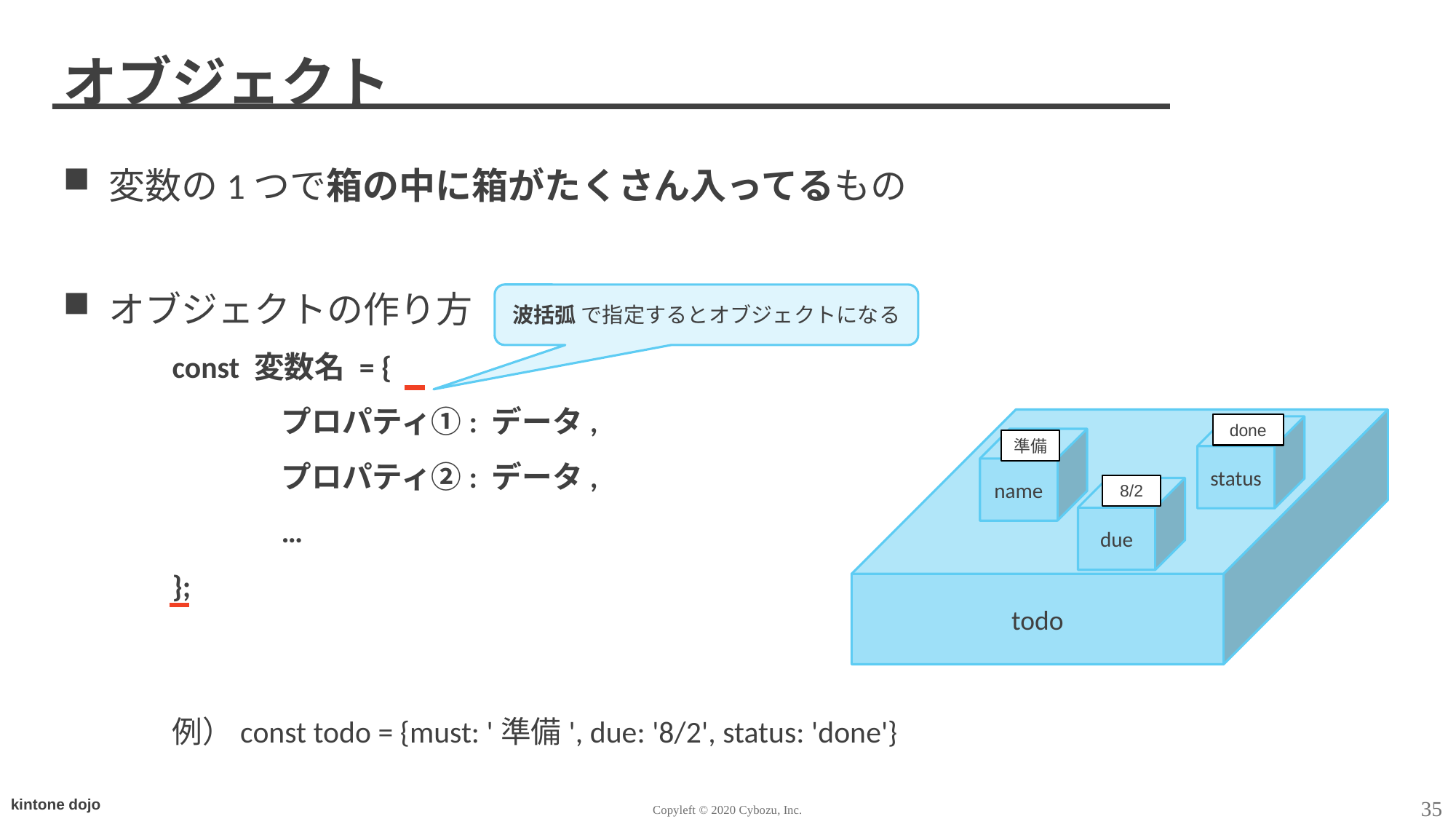

# オブジェクト
変数の1つで箱の中に箱がたくさん入ってるもの

オブジェクトの作り方
	const 変数名 = {
		プロパティ①: データ,
		プロパティ②: データ,
		…
	};

	例）const todo = {must: '準備', due: '8/2', status: 'done'}

波括弧 で指定するとオブジェクトになる
todo
done
status
name
準備
8/2
due
35
Copyleft © 2020 Cybozu, Inc.